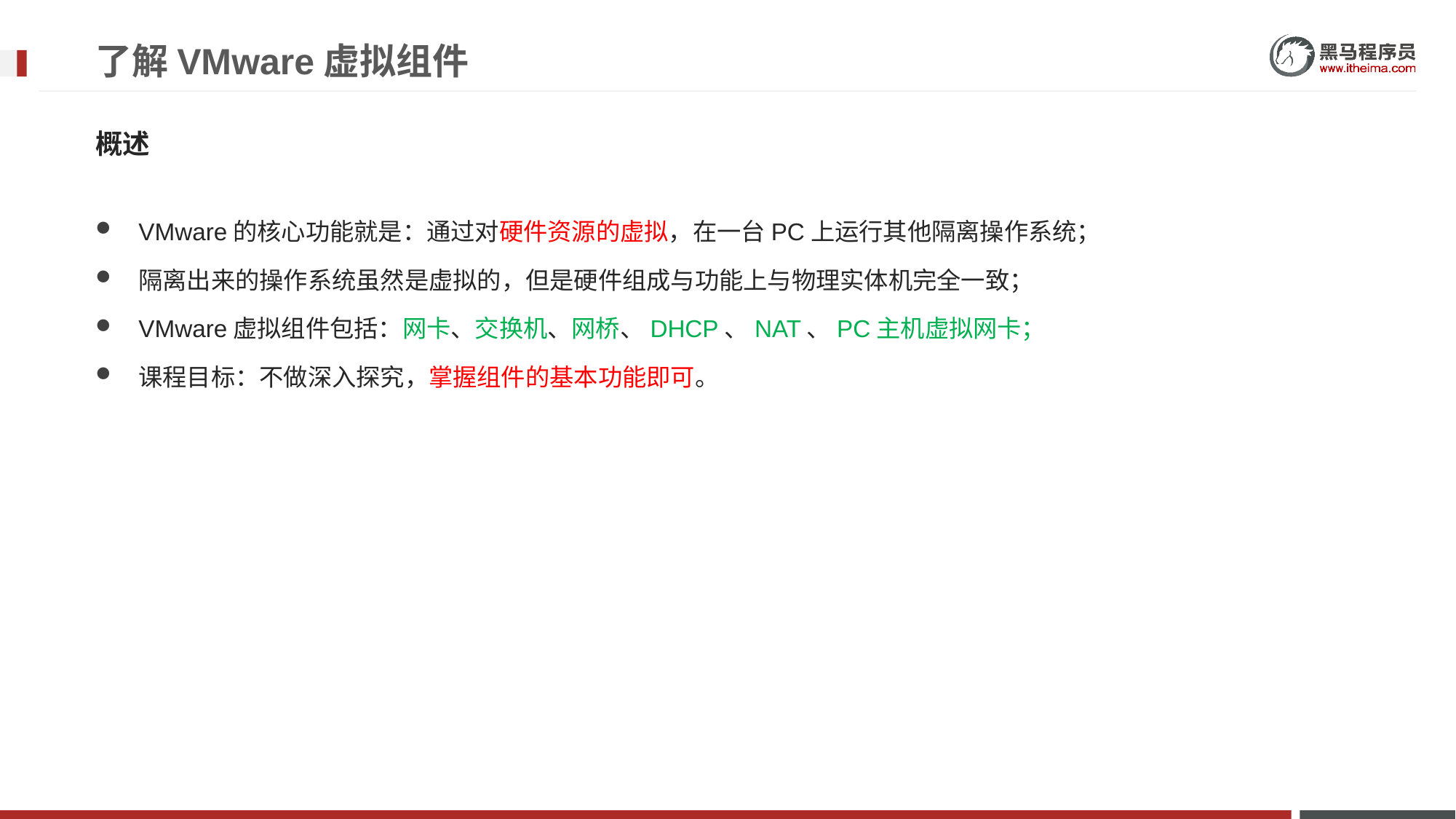

# 了解VMware虚拟组件
概述
VMware的核心功能就是：通过对硬件资源的虚拟，在一台PC上运行其他隔离操作系统；
隔离出来的操作系统虽然是虚拟的，但是硬件组成与功能上与物理实体机完全一致；
VMware虚拟组件包括：网卡、交换机、网桥、DHCP、NAT、PC主机虚拟网卡；
课程目标：不做深入探究，掌握组件的基本功能即可。